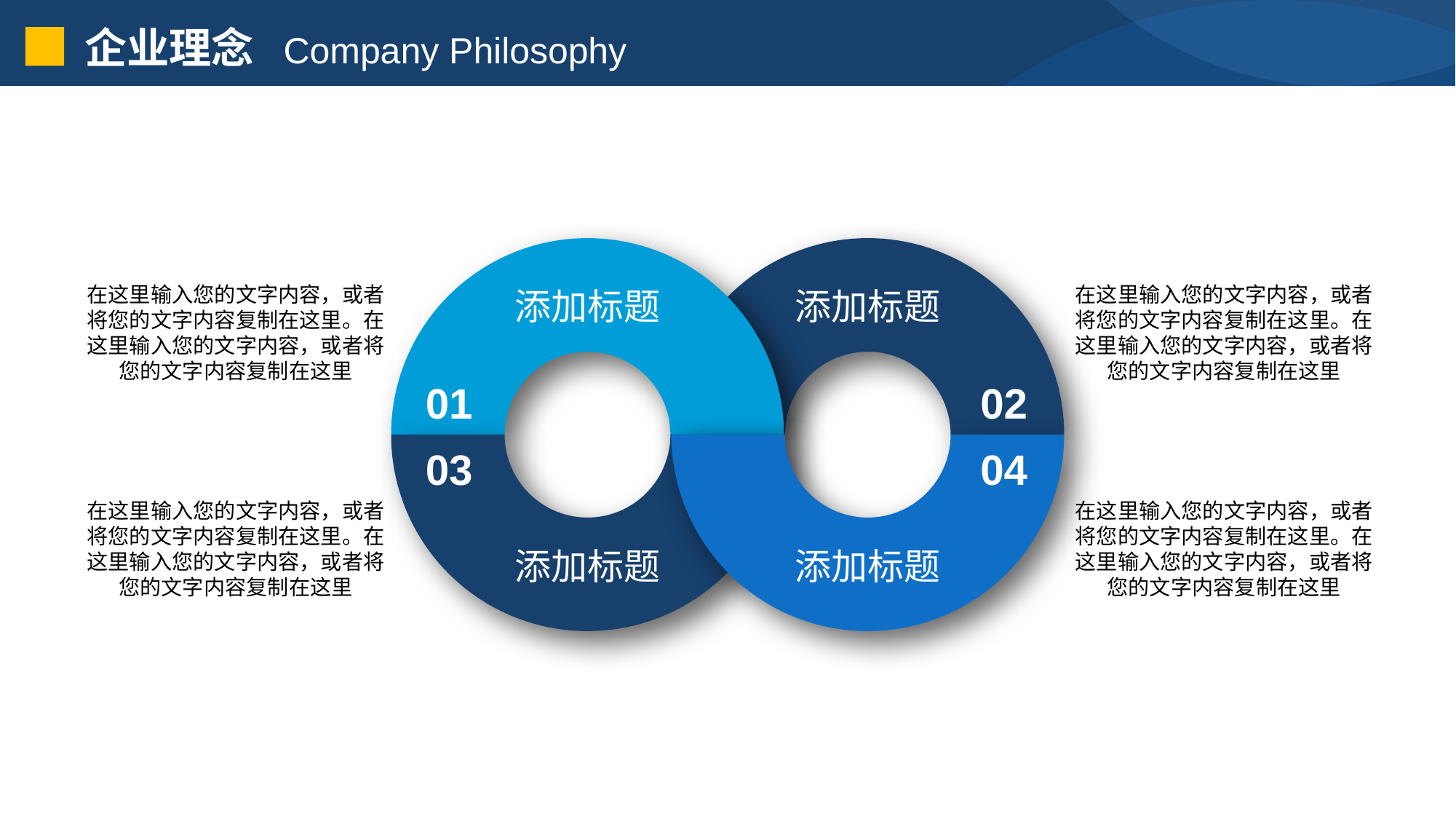

企业理念  Company Philosophy

在这里输入您的文字内容，或者将您的文字内容复制在这里。在这里输入您的文字内容，或者将您的文字内容复制在这里
在这里输入您的文字内容，或者将您的文字内容复制在这里。在这里输入您的文字内容，或者将您的文字内容复制在这里
添加标题
添加标题
01
02
03
04
在这里输入您的文字内容，或者将您的文字内容复制在这里。在这里输入您的文字内容，或者将您的文字内容复制在这里
在这里输入您的文字内容，或者将您的文字内容复制在这里。在这里输入您的文字内容，或者将您的文字内容复制在这里
添加标题
添加标题